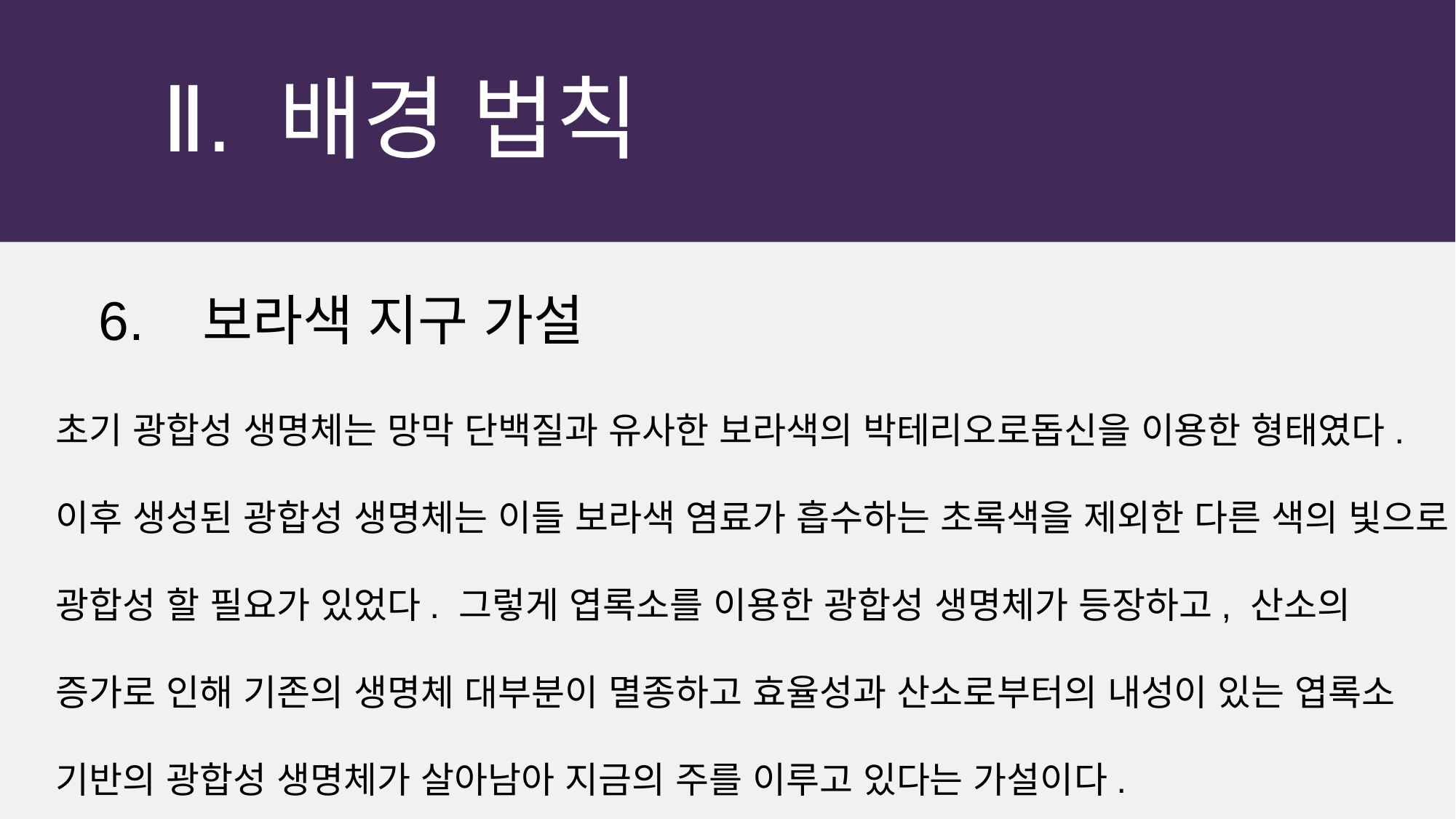

Ⅱ. 배경 법칙
6.   보라색 지구 가설
초기 광합성 생명체는 망막 단백질과 유사한 보라색의 박테리오로돕신을 이용한 형태였다. 이후 생성된 광합성 생명체는 이들 보라색 염료가 흡수하는 초록색을 제외한 다른 색의 빛으로 광합성 할 필요가 있었다. 그렇게 엽록소를 이용한 광합성 생명체가 등장하고, 산소의 증가로 인해 기존의 생명체 대부분이 멸종하고 효율성과 산소로부터의 내성이 있는 엽록소 기반의 광합성 생명체가 살아남아 지금의 주를 이루고 있다는 가설이다.